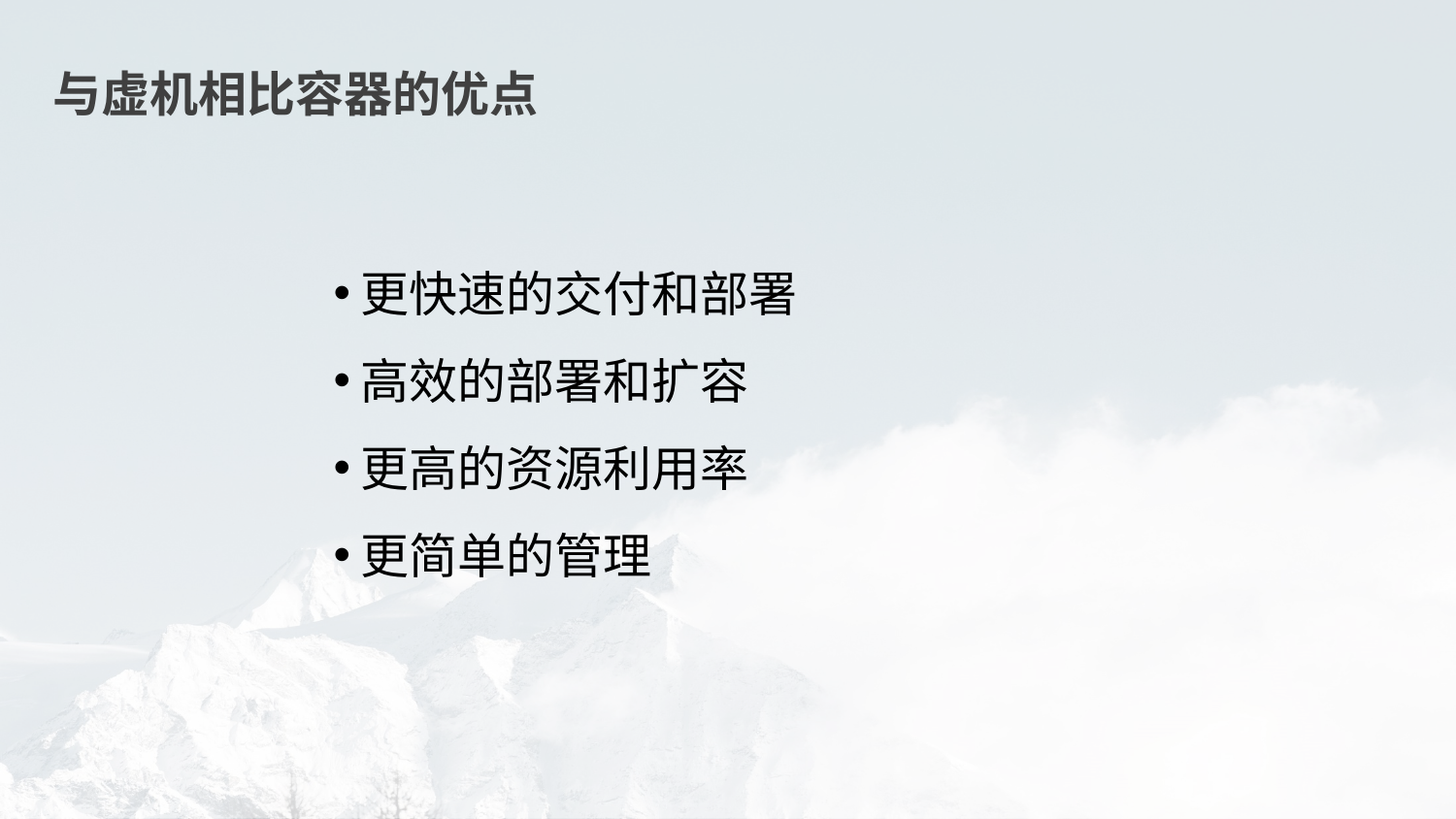

与虚机相比容器的优点
更快速的交付和部署
高效的部署和扩容
更高的资源利用率
更简单的管理